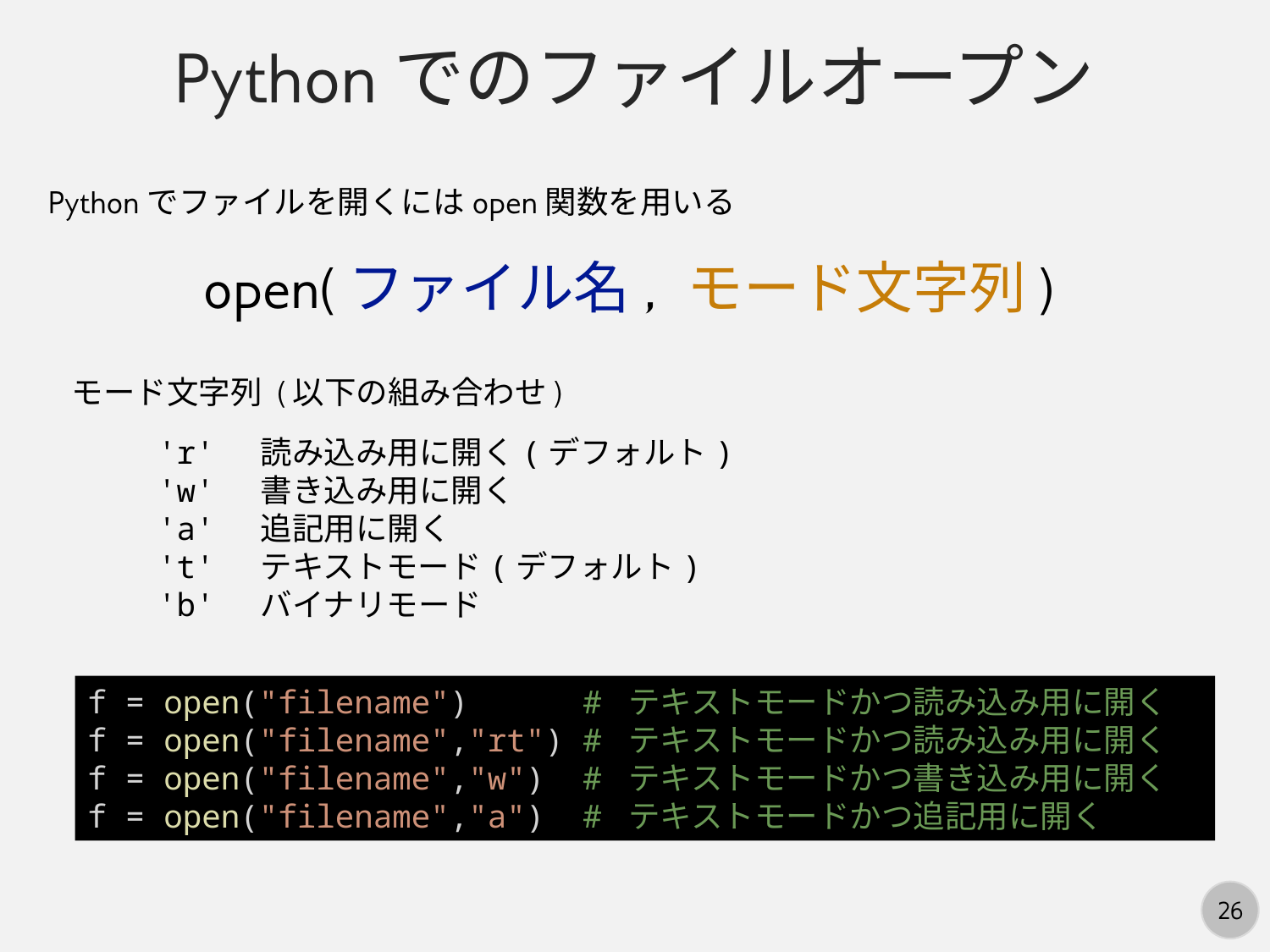

Pythonでのファイルオープン
Pythonでファイルを開くにはopen関数を用いる
open(ファイル名, モード文字列)
モード文字列 (以下の組み合わせ)
'r'  読み込み用に開く(デフォルト)
'w'  書き込み用に開く
'a'  追記用に開く
't'  テキストモード(デフォルト)
'b'  バイナリモード
f = open("filename")      # テキストモードかつ読み込み用に開く
f = open("filename","rt") # テキストモードかつ読み込み用に開く
f = open("filename","w")  # テキストモードかつ書き込み用に開く
f = open("filename","a")  # テキストモードかつ追記用に開く